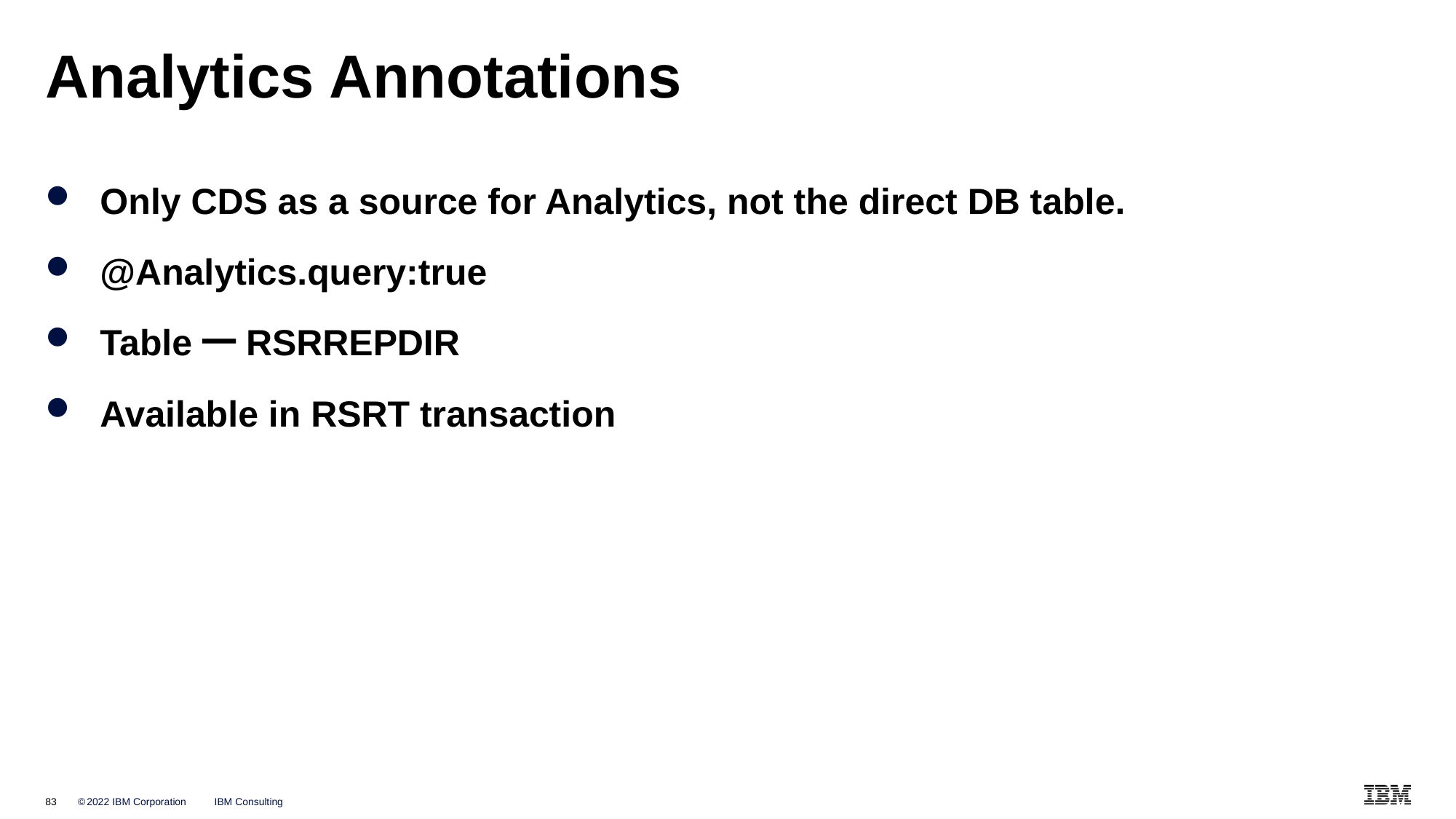

# Analytics Annotations
Only CDS as a source for Analytics, not the direct DB table.
@Analytics.query:true
Table一RSRREPDIR
Available in RSRT transaction